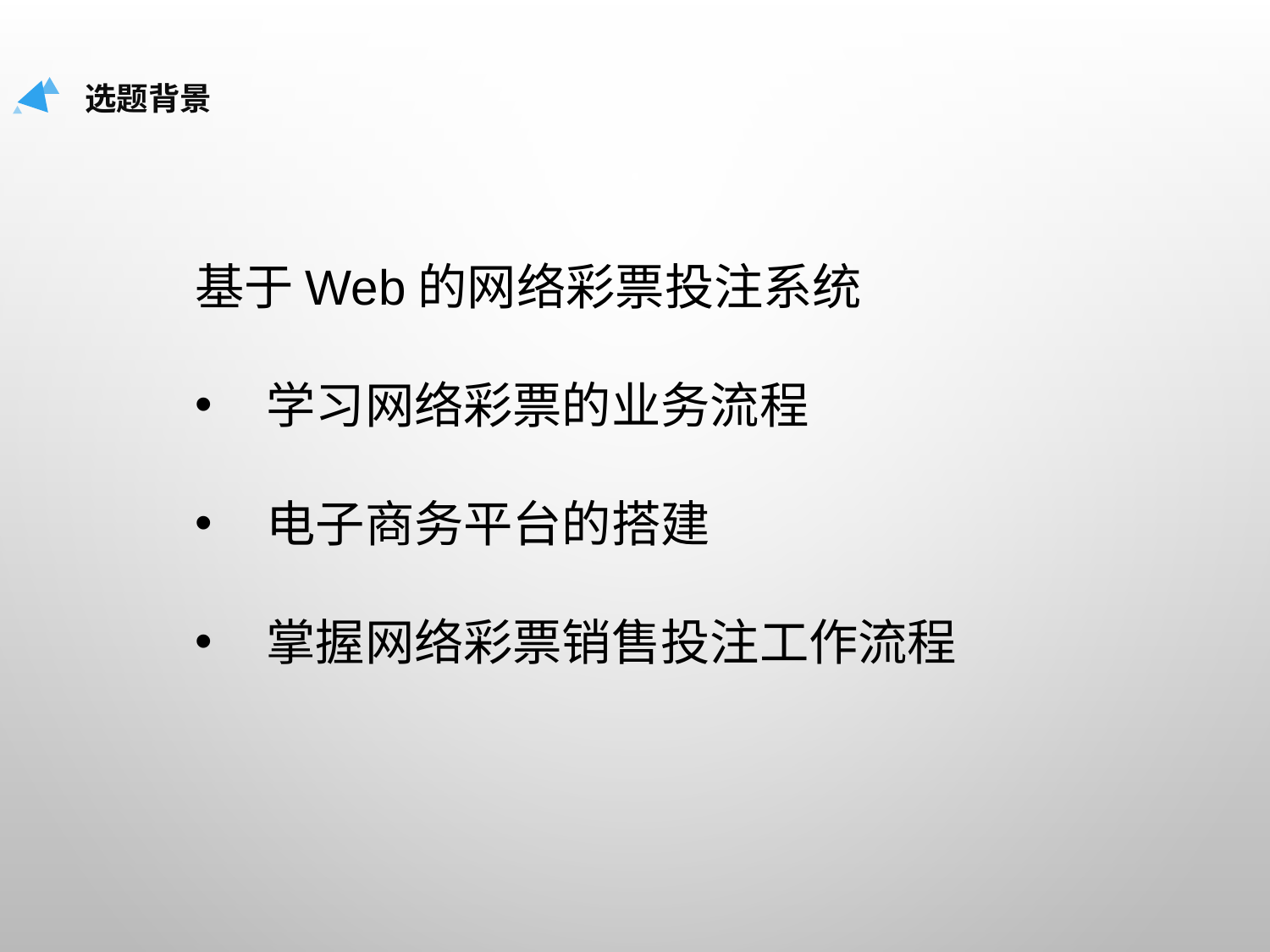

选题背景

基于Web的网络彩票投注系统

学习网络彩票的业务流程

电子商务平台的搭建

掌握网络彩票销售投注工作流程